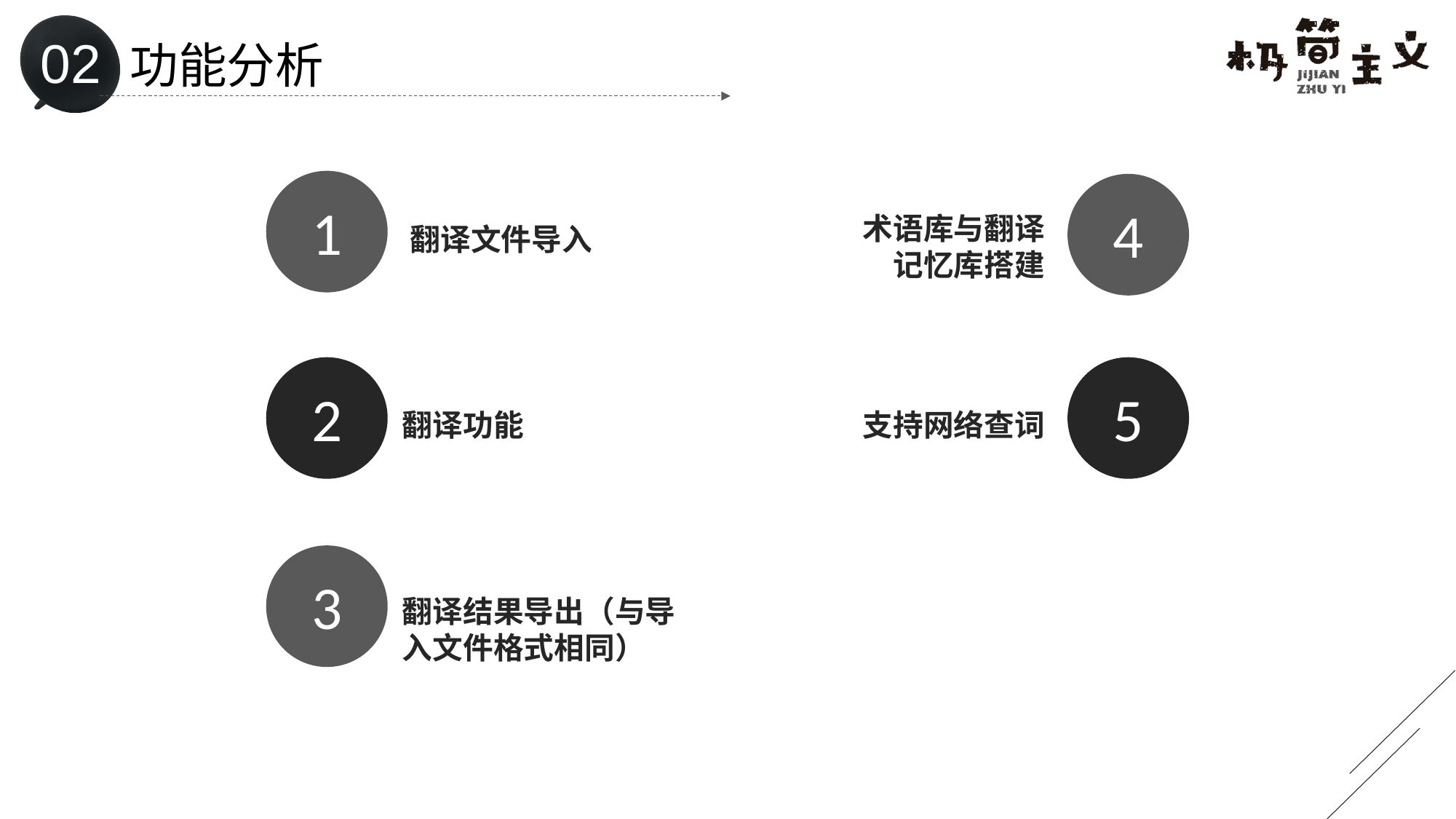

# 功能分析

1

4
术语库与翻译记忆库搭建
STEP 1
翻译文件导入

2

5
STEP 2
翻译功能
支持网络查词

3
翻译结果导出（与导入文件格式相同）